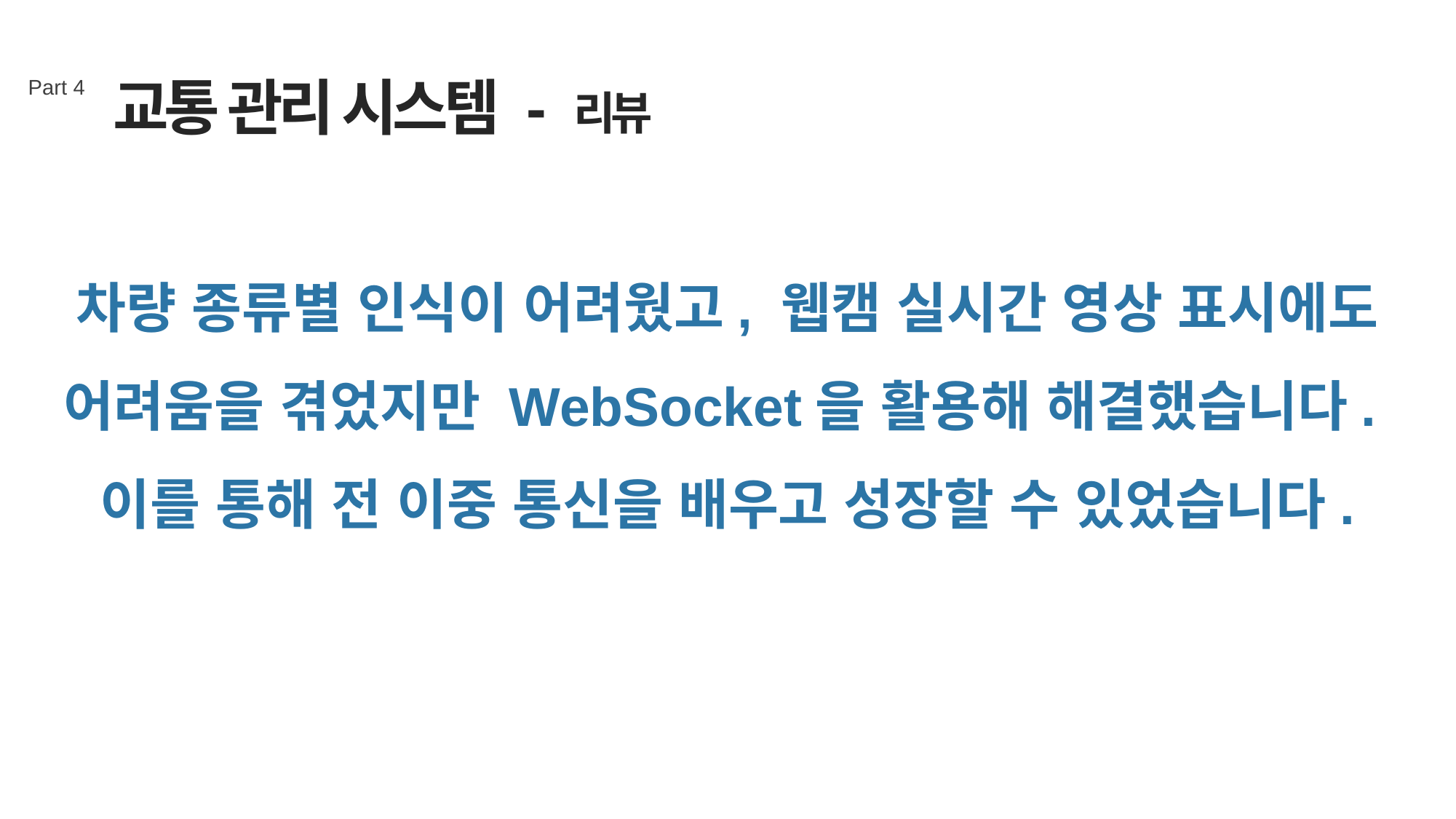

교통 관리 시스템 - 리뷰
Part 4
차량 종류별 인식이 어려웠고, 웹캠 실시간 영상 표시에도 어려움을 겪었지만 WebSocket을 활용해 해결했습니다.
이를 통해 전 이중 통신을 배우고 성장할 수 있었습니다.